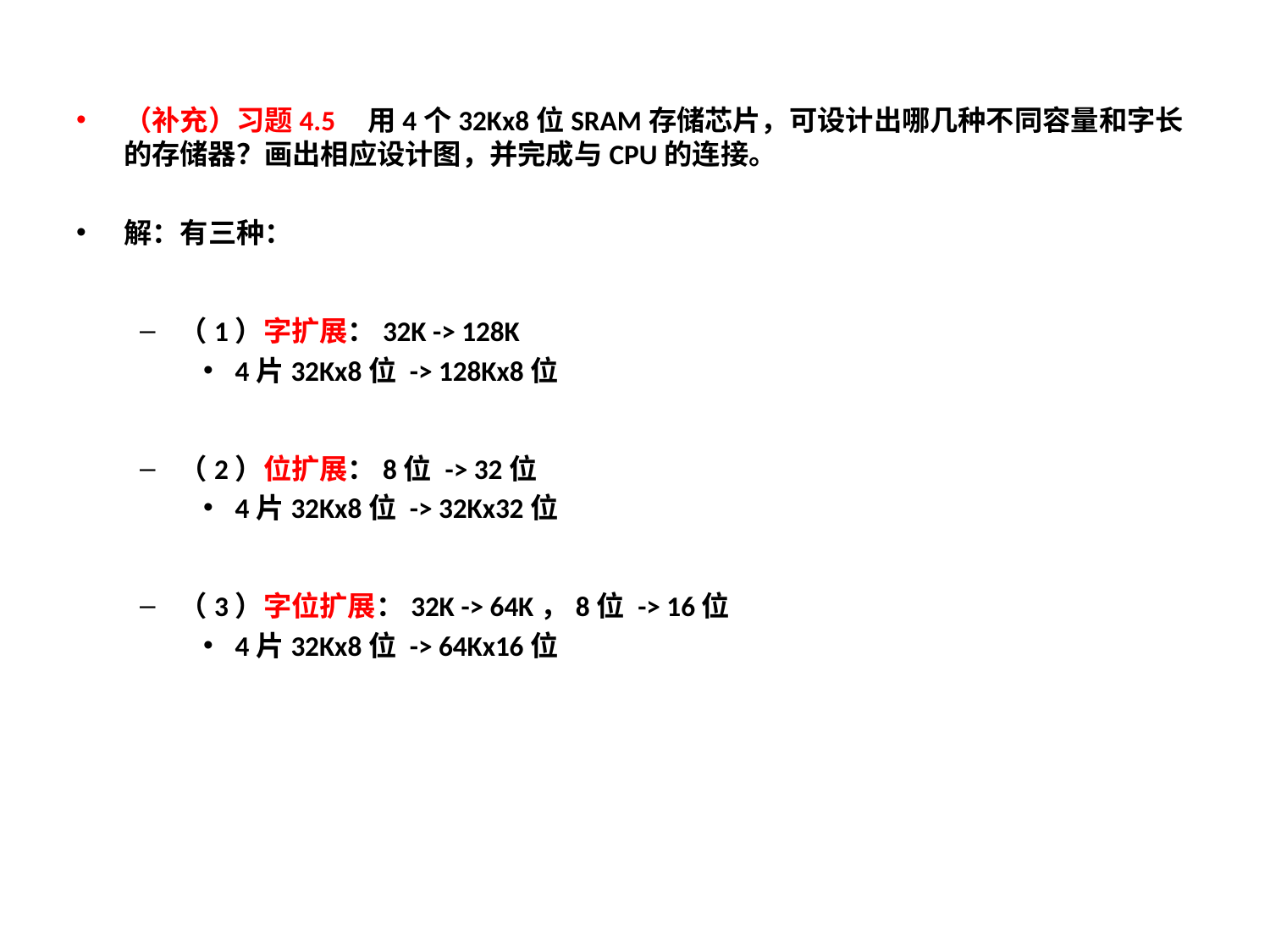

（补充）习题4.5    用4个32Kx8位SRAM存储芯片，可设计出哪几种不同容量和字长的存储器？画出相应设计图，并完成与CPU的连接。

解：有三种：

（1）字扩展：32K -> 128K
4片32Kx8位 -> 128Kx8位

（2）位扩展：8位 -> 32位
4片32Kx8位 -> 32Kx32位

（3）字位扩展：32K -> 64K，8位 -> 16位
4片32Kx8位 -> 64Kx16位